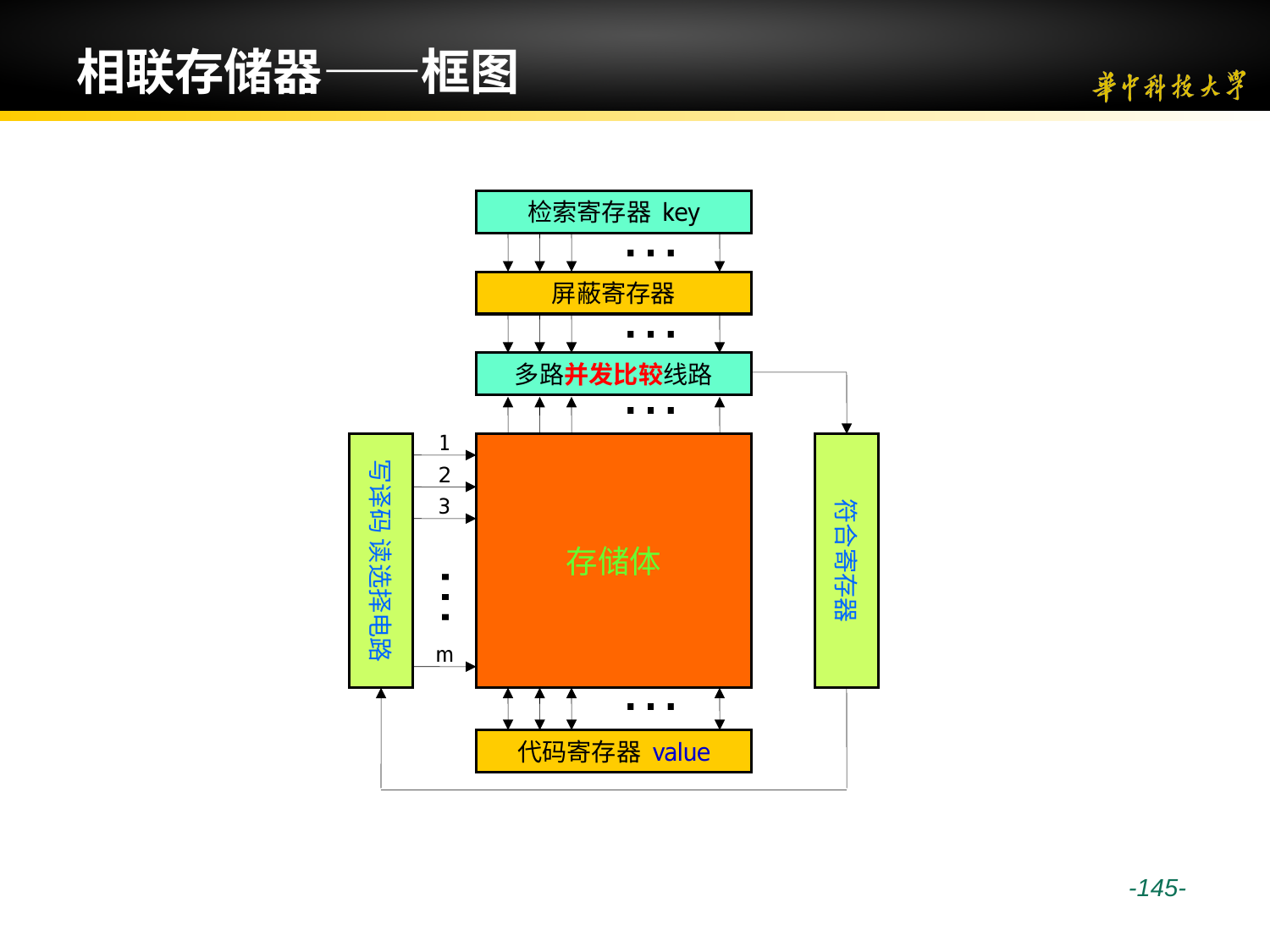

# 相联存储器——框图
…
检索寄存器 key

…
屏蔽寄存器

…
多路并发比较线路

1
写译码 读选择电路
存储体
符合寄存器

2

3

…
m
…

代码寄存器 value

 -145-